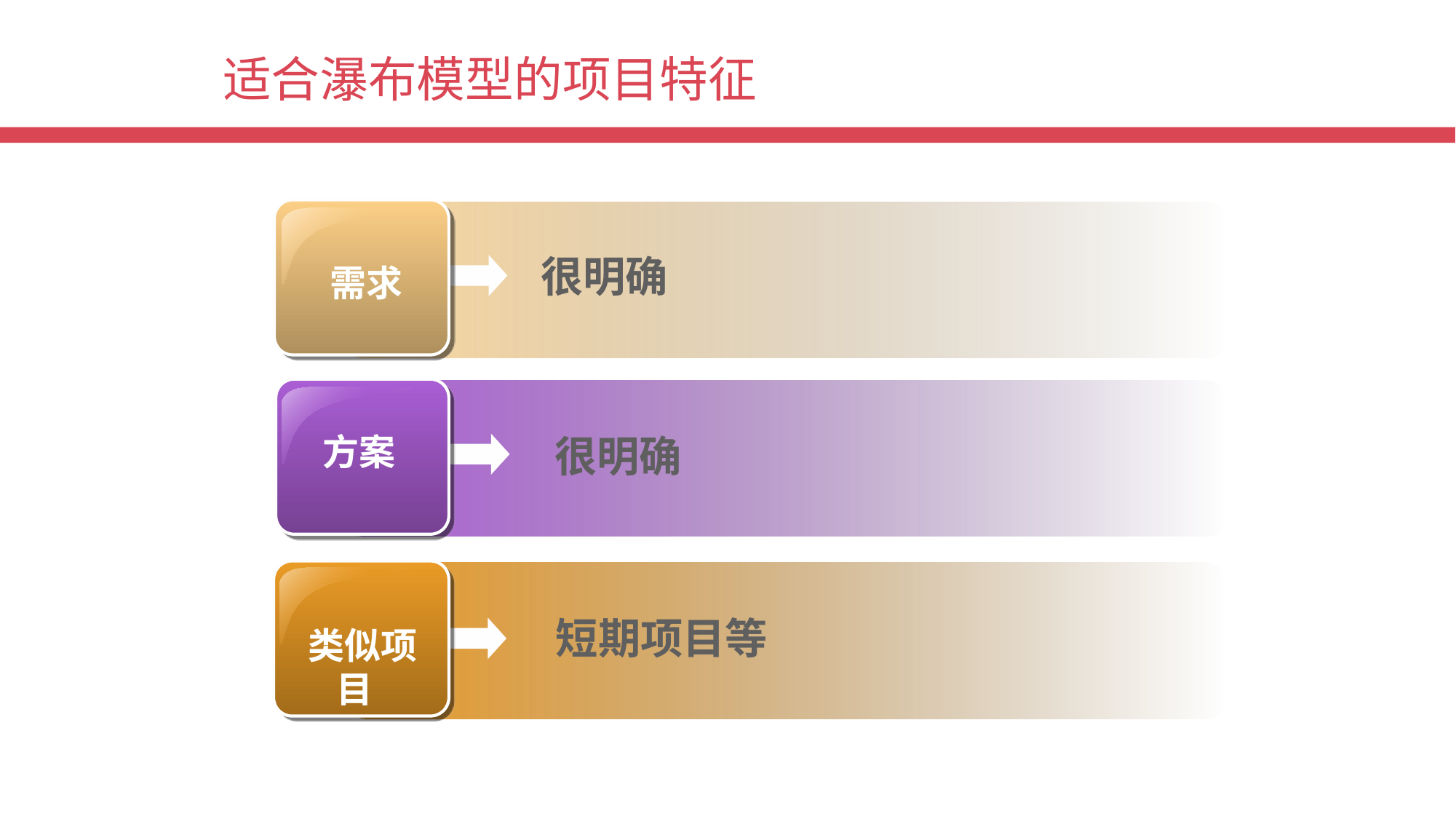

# 适合瀑布模型的项目特征

很明确
 需求

方案
很明确

短期项目等
 类似项目

70